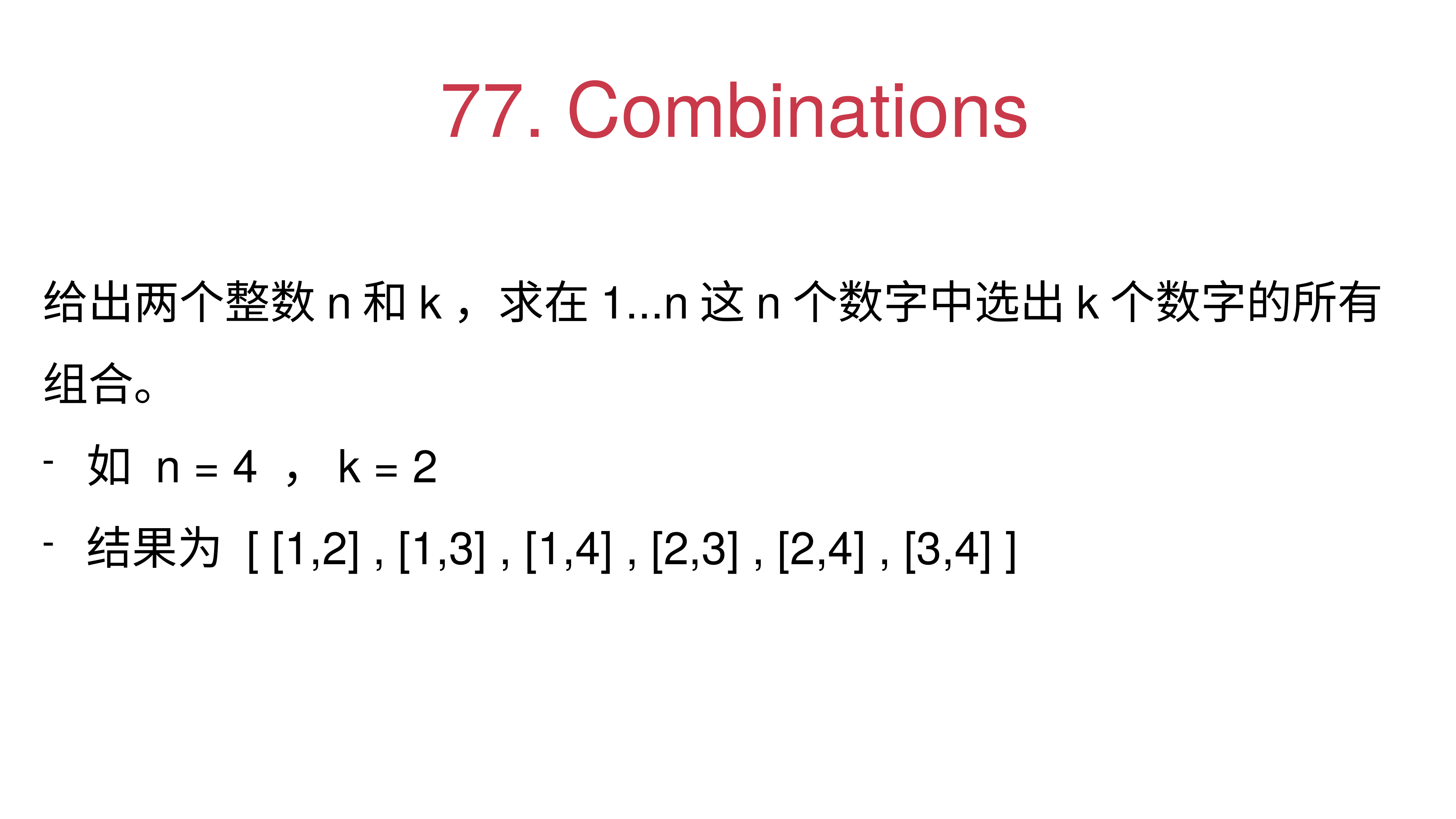

# 77. Combinations
给出两个整数n和k，求在1...n这n个数字中选出k个数字的所有组合。
如 n = 4 ，k = 2
结果为 [ [1,2] , [1,3] , [1,4] , [2,3] , [2,4] , [3,4] ]